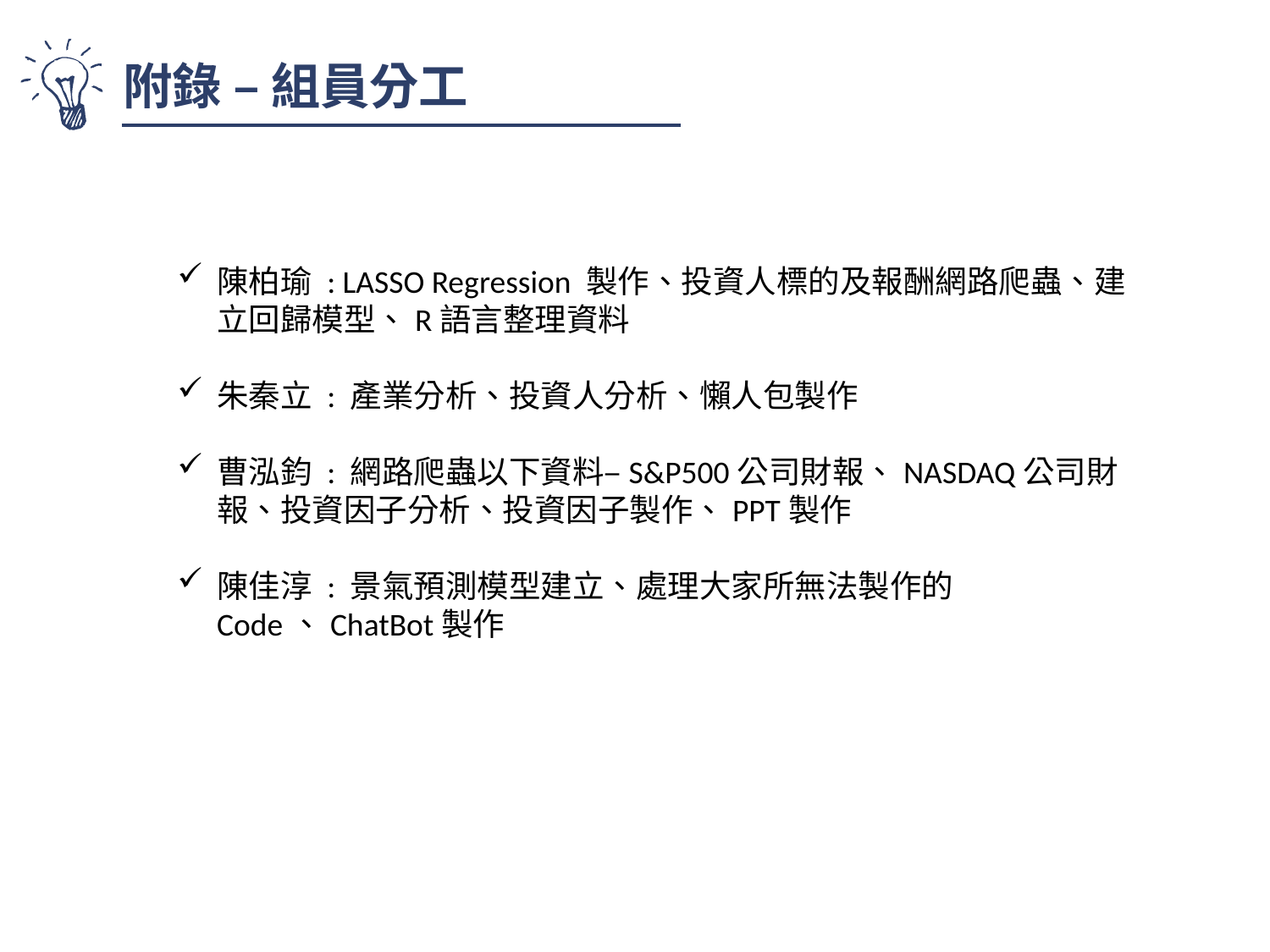

附錄 – 組員分工
陳柏瑜 : LASSO Regression 製作、投資人標的及報酬網路爬蟲、建立回歸模型、R語言整理資料

朱秦立 : 產業分析、投資人分析、懶人包製作

曹泓鈞 : 網路爬蟲以下資料–S&P500公司財報、NASDAQ公司財報、投資因子分析、投資因子製作、PPT製作

陳佳淳 : 景氣預測模型建立、處理大家所無法製作的Code、ChatBot製作